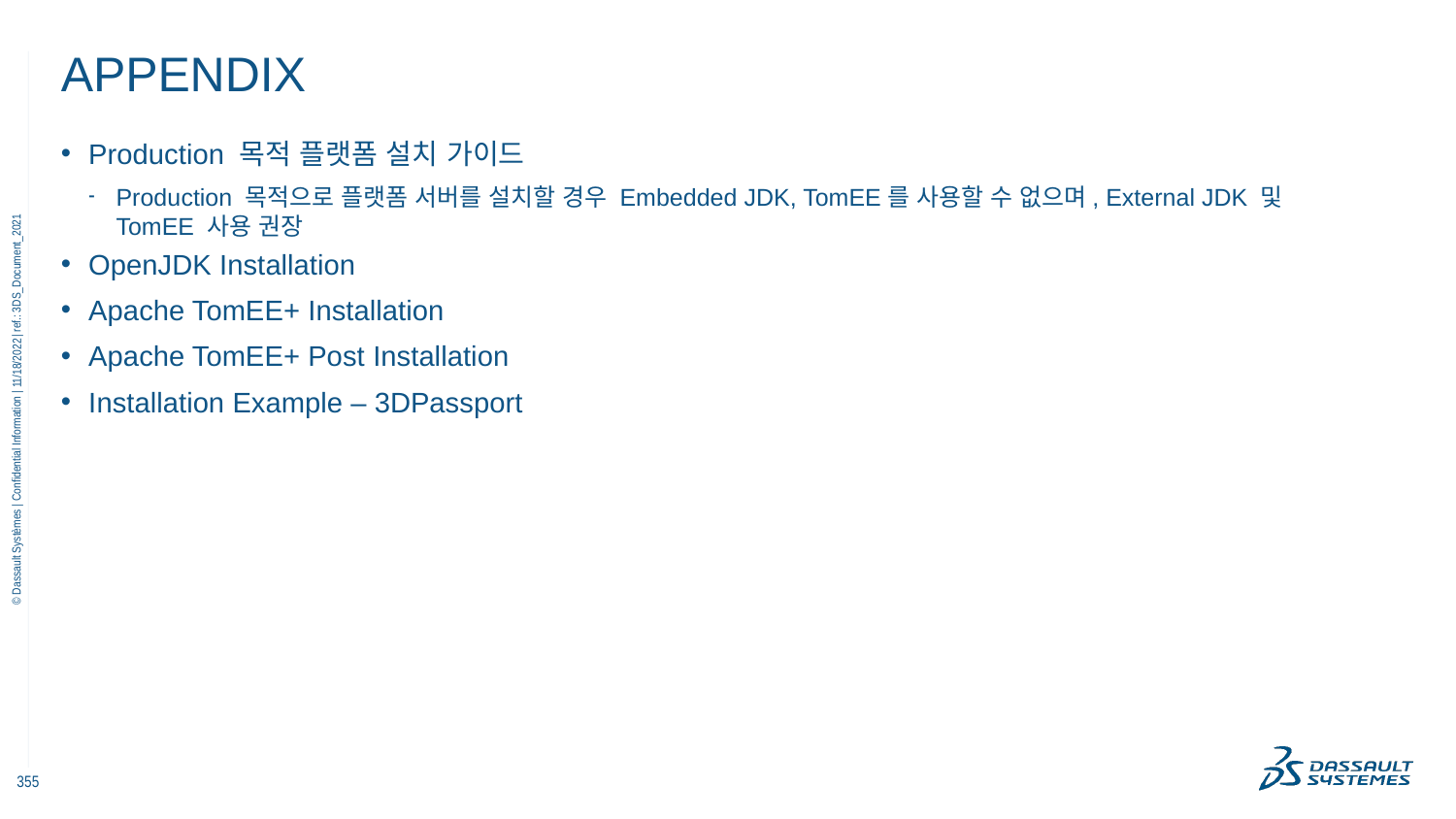

# Appendix
Production 목적 플랫폼 설치 가이드
Production 목적으로 플랫폼 서버를 설치할 경우 Embedded JDK, TomEE를 사용할 수 없으며, External JDK 및  TomEE 사용 권장
OpenJDK Installation
Apache TomEE+ Installation
Apache TomEE+ Post Installation
Installation Example – 3DPassport
11/18/2022